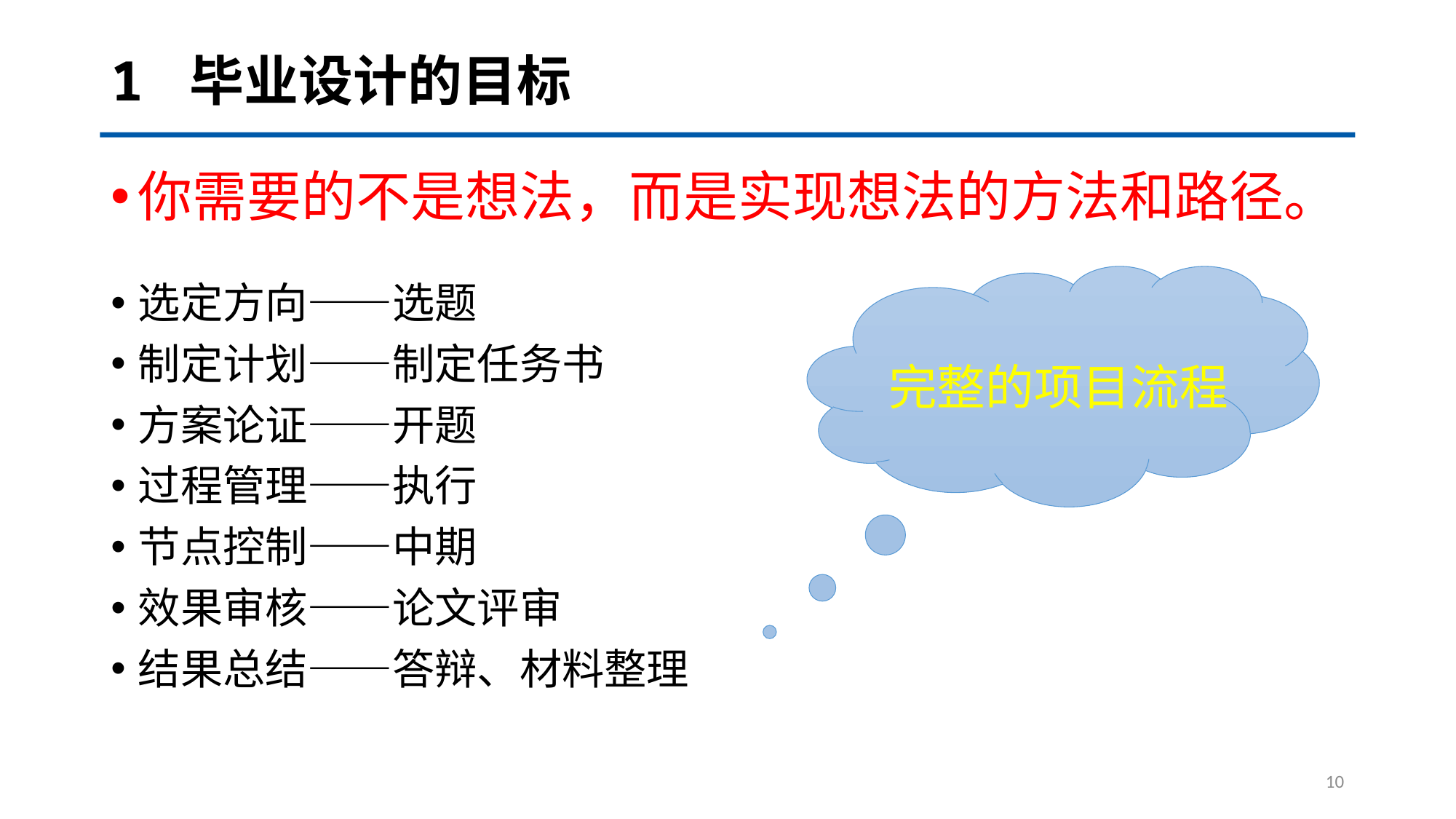

# 1 毕业设计的目标
你需要的不是想法，而是实现想法的方法和路径。

选定方向——选题
制定计划——制定任务书
方案论证——开题
过程管理——执行
节点控制——中期
效果审核——论文评审
结果总结——答辩、材料整理

完整的项目流程
10